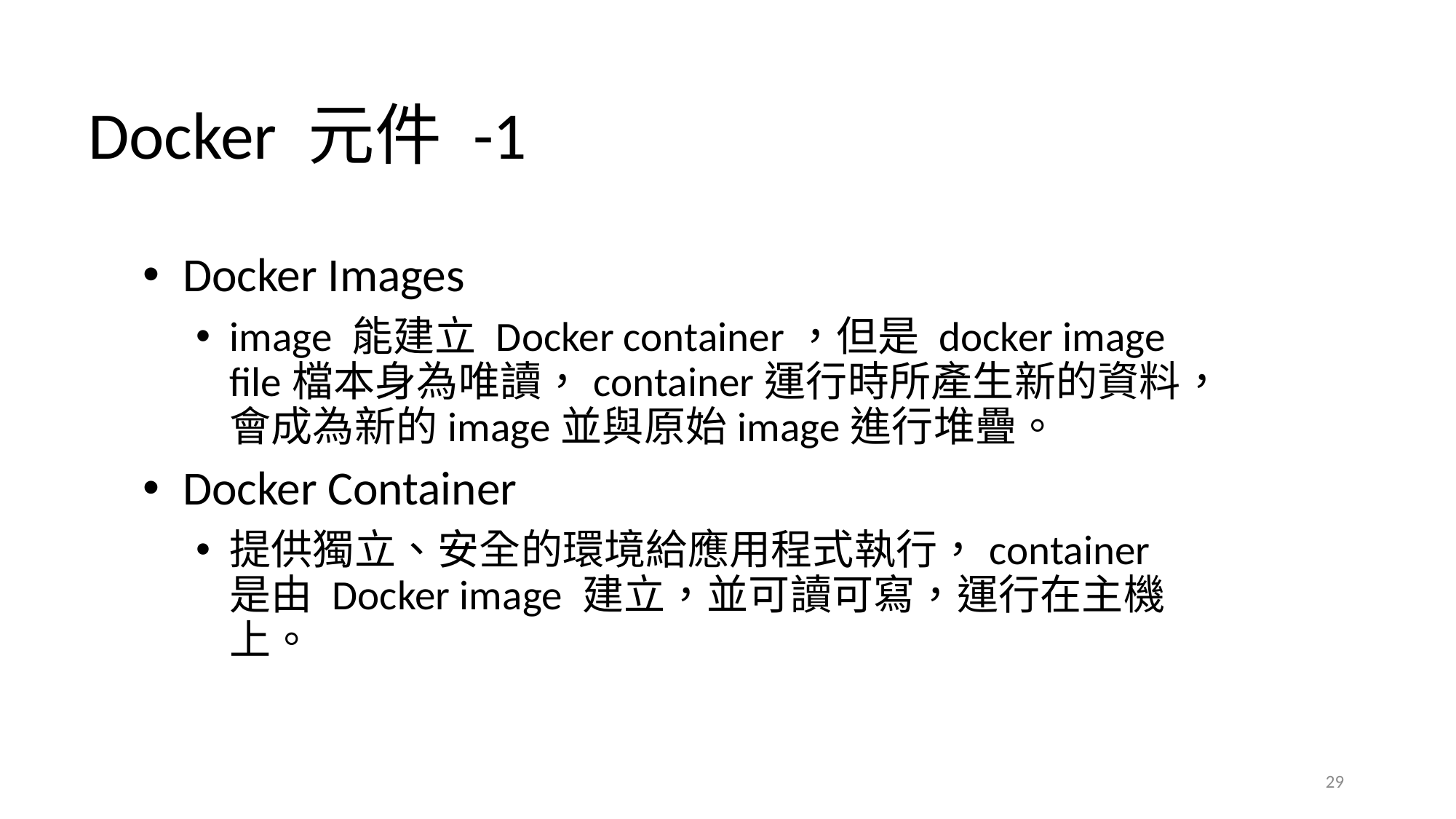

# Docker 元件 -1
2021/4/21
Docker Images
image 能建立 Docker container，但是 docker image file檔本身為唯讀，container運行時所產生新的資料，會成為新的image並與原始image進行堆疊。
Docker Container
提供獨立、安全的環境給應用程式執行，container 是由 Docker image 建立，並可讀可寫，運行在主機上。
29